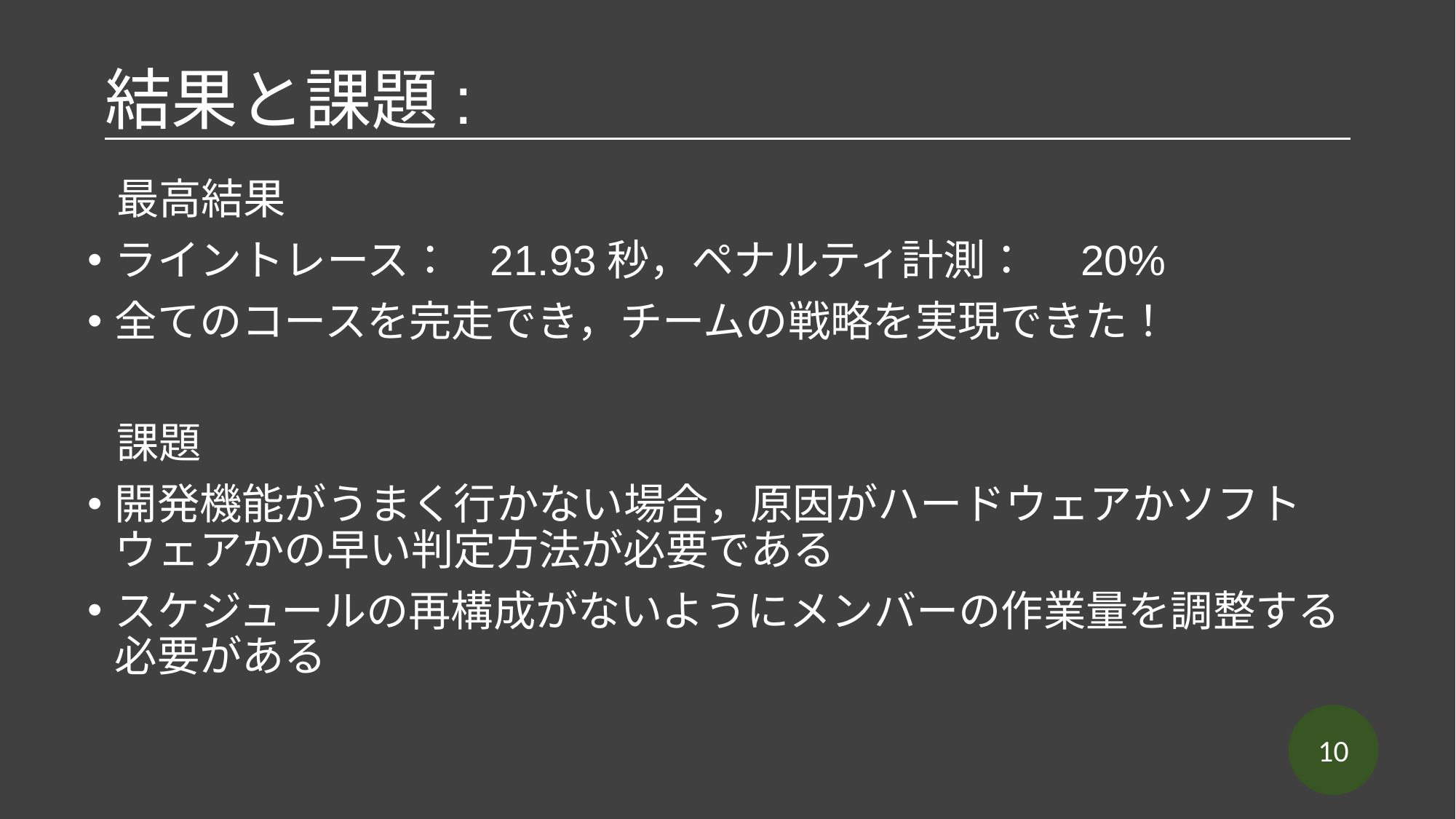

# 結果と課題:
  最高結果
ライントレース：   21.93秒，ペナルティ計測：　20%
全てのコースを完走でき，チームの戦略を実現できた！

  課題
開発機能がうまく行かない場合，原因がハードウェアかソフトウェアかの早い判定方法が必要である
スケジュールの再構成がないようにメンバーの作業量を調整する必要がある
10